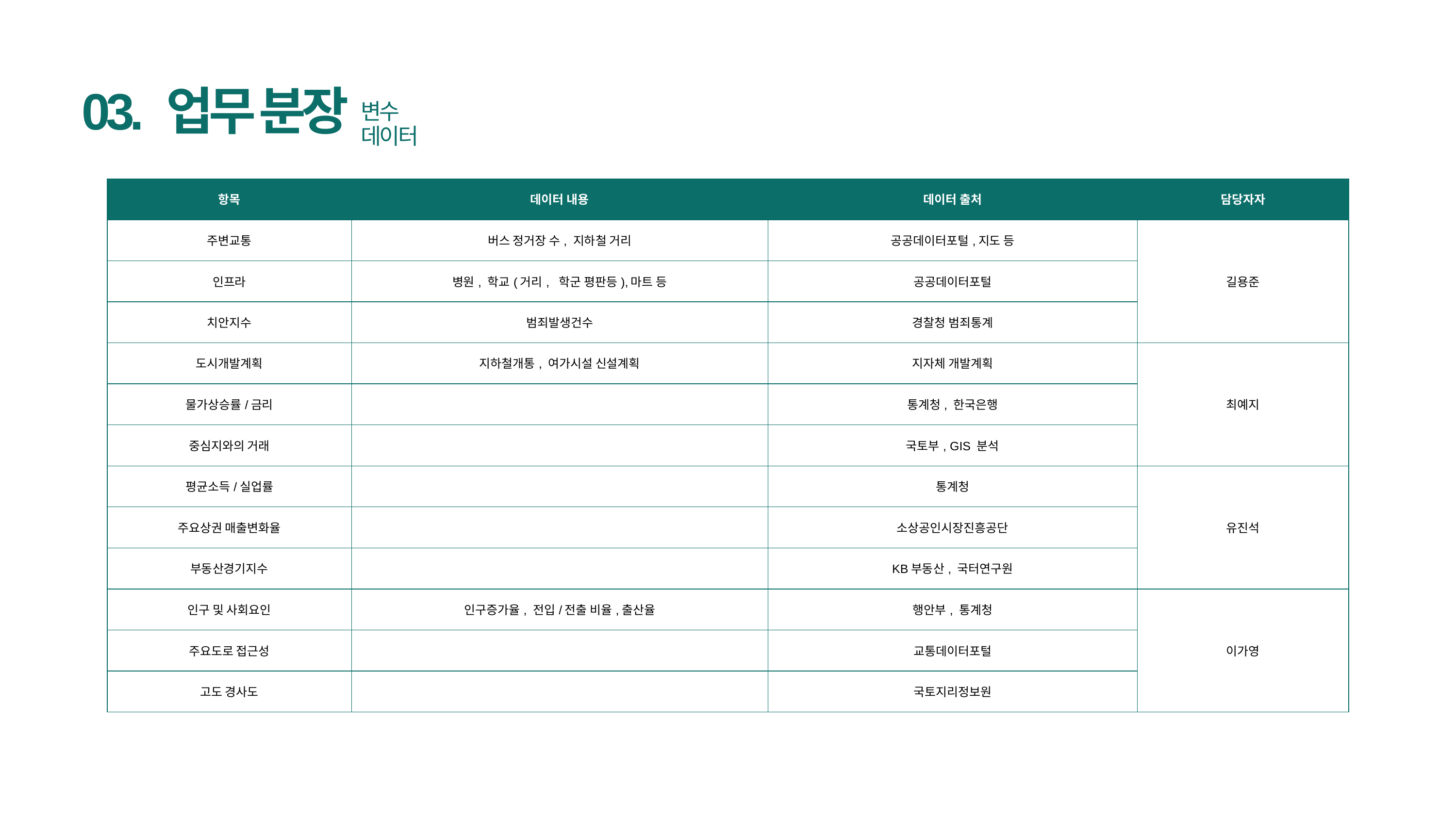

03. 업무 분장
변수 데이터
| 항목 | 데이터 내용 | 데이터 출처 | 담당자자 |
| --- | --- | --- | --- |
| 주변교통 | 버스 정거장 수, 지하철 거리 | 공공데이터포털,지도 등 | 길용준 |
| 인프라 | 병원, 학교(거리, 학군 평판등),마트 등 | 공공데이터포털 | 길용준 |
| 치안지수 | 범죄발생건수 | 경찰청 범죄통계 | 길용준 |
| 도시개발계획 | 지하철개통, 여가시설 신설계획 | 지자체 개발계획 | 최예지 |
| 물가상승률/금리 |  | 통계청, 한국은행 | 최예지 |
| 중심지와의 거래 |  | 국토부, GIS 분석 | 최예지 |
| 평균소득/실업률 |  | 통계청 | 유진석 |
| 주요상권 매출변화율 |  | 소상공인시장진흥공단 | 유진석 |
| 부동산경기지수 |  | KB부동산, 국터연구원 | 유진석 |
| 인구 및 사회요인 | 인구증가율, 전입/전출 비율,출산율 | 행안부, 통계청 | 이가영 |
| 주요도로 접근성 |  | 교통데이터포털 | 이가영 |
| 고도 경사도 |  | 국토지리정보원 | 이가영 |